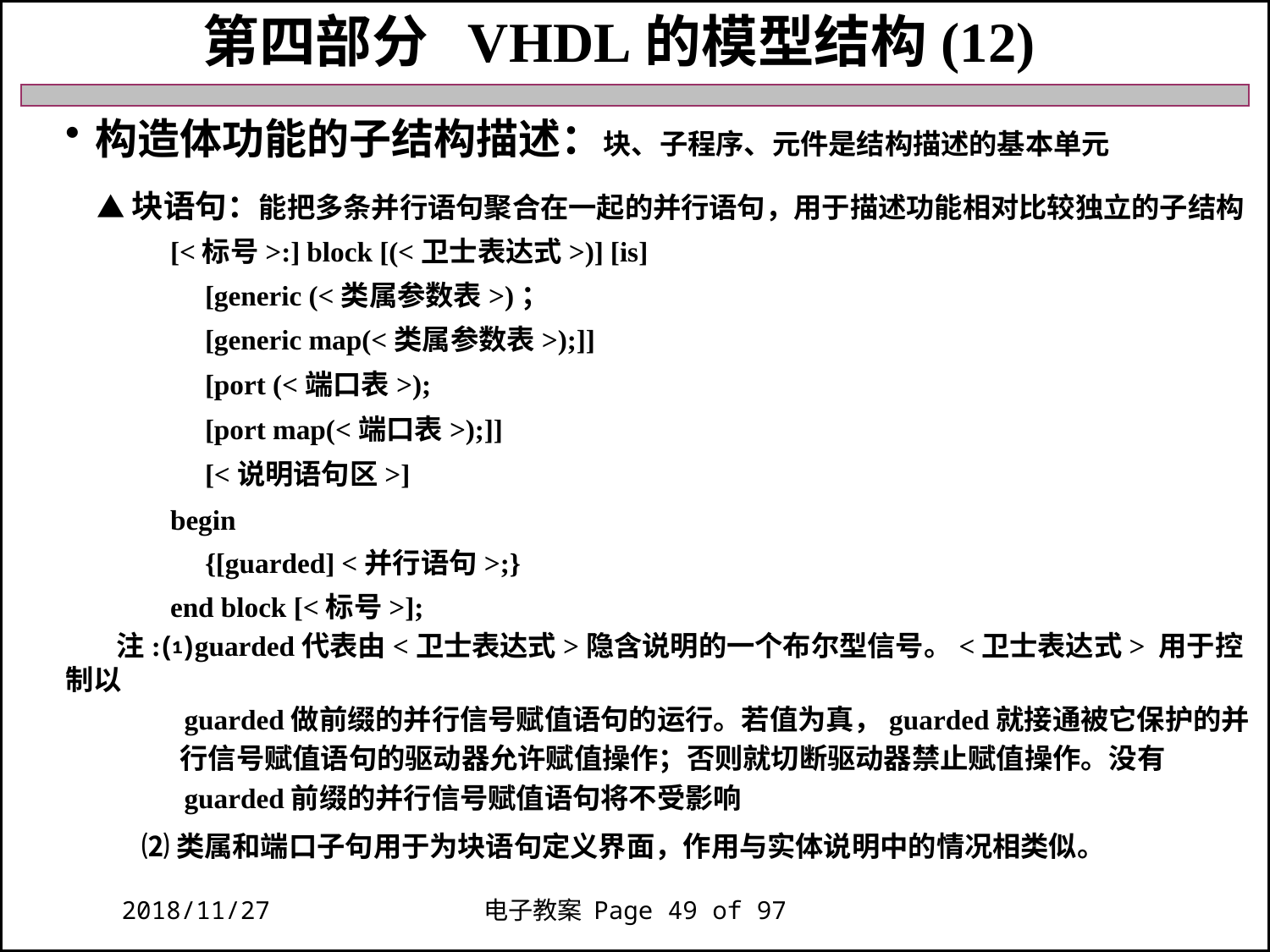

第四部分  VHDL的模型结构(12)

构造体功能的子结构描述：块、子程序、元件是结构描述的基本单元
     ▲块语句：能把多条并行语句聚合在一起的并行语句，用于描述功能相对比较独立的子结构
               [<标号>:] block [(<卫士表达式>)] [is]
                    [generic (<类属参数表>)；
                    [generic map(<类属参数表>);]]
                    [port (<端口表>);
                    [port map(<端口表>);]]
                    [<说明语句区>]
               begin
                    {[guarded] <并行语句>;}
               end block [<标号>];
       注:⑴guarded代表由<卫士表达式>隐含说明的一个布尔型信号。<卫士表达式> 用于控制以
                 guarded做前缀的并行信号赋值语句的运行。若值为真，guarded就接通被它保护的并
                 行信号赋值语句的驱动器允许赋值操作；否则就切断驱动器禁止赋值操作。没有
                 guarded前缀的并行信号赋值语句将不受影响
            ⑵类属和端口子句用于为块语句定义界面，作用与实体说明中的情况相类似。

2018/11/27
电子教案 Page 49 of 97